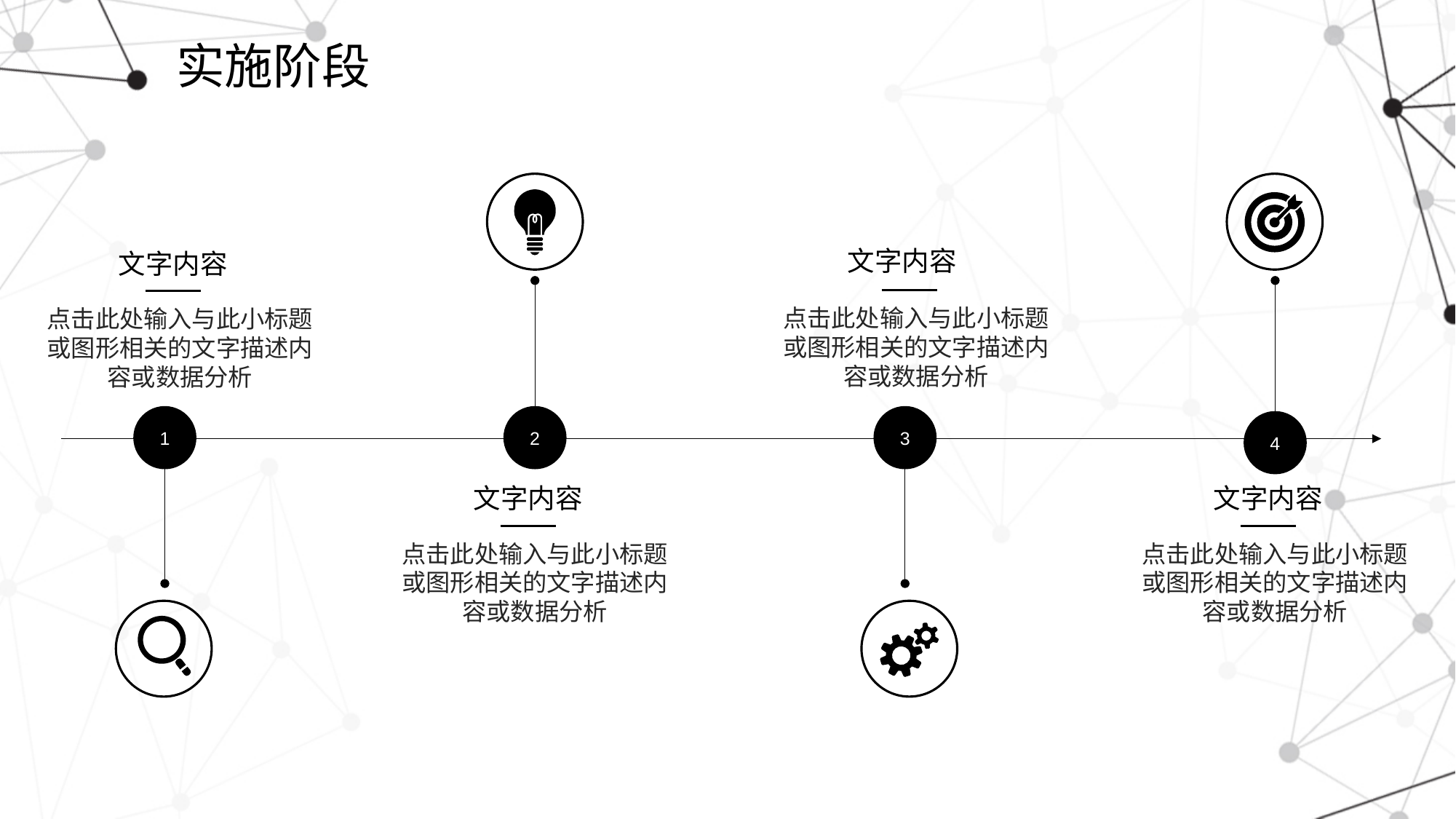

# 实施阶段

文字内容
点击此处输入与此小标题或图形相关的文字描述内容或数据分析
文字内容
点击此处输入与此小标题或图形相关的文字描述内容或数据分析
2
3
1
4
文字内容
点击此处输入与此小标题或图形相关的文字描述内容或数据分析
文字内容
点击此处输入与此小标题或图形相关的文字描述内容或数据分析